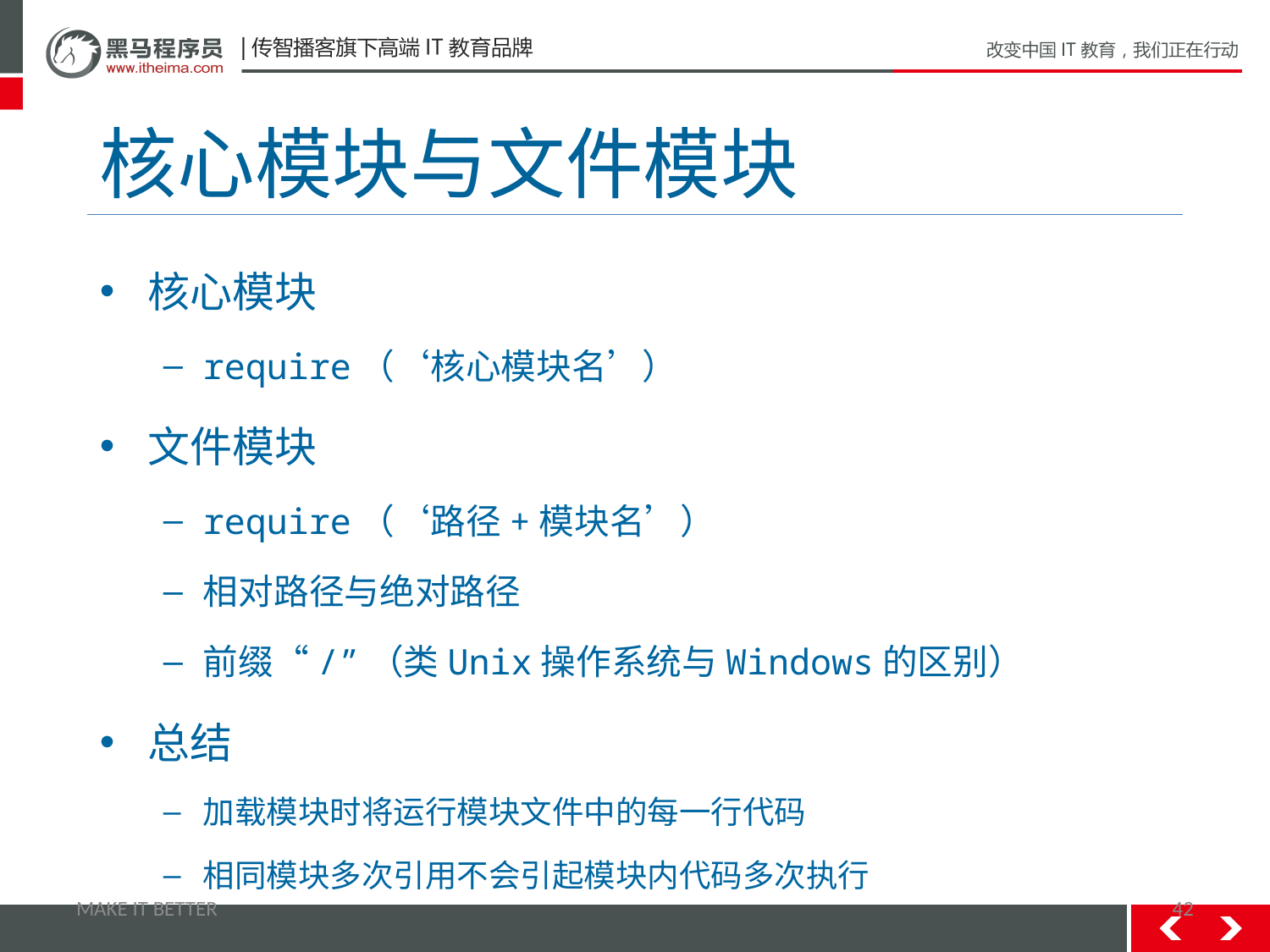

# 核心模块与文件模块
核心模块
require（‘核心模块名’）
文件模块
require（‘路径+模块名’）
相对路径与绝对路径
前缀“/”（类Unix操作系统与Windows的区别）
总结
加载模块时将运行模块文件中的每一行代码
相同模块多次引用不会引起模块内代码多次执行
MAKE IT BETTER
42